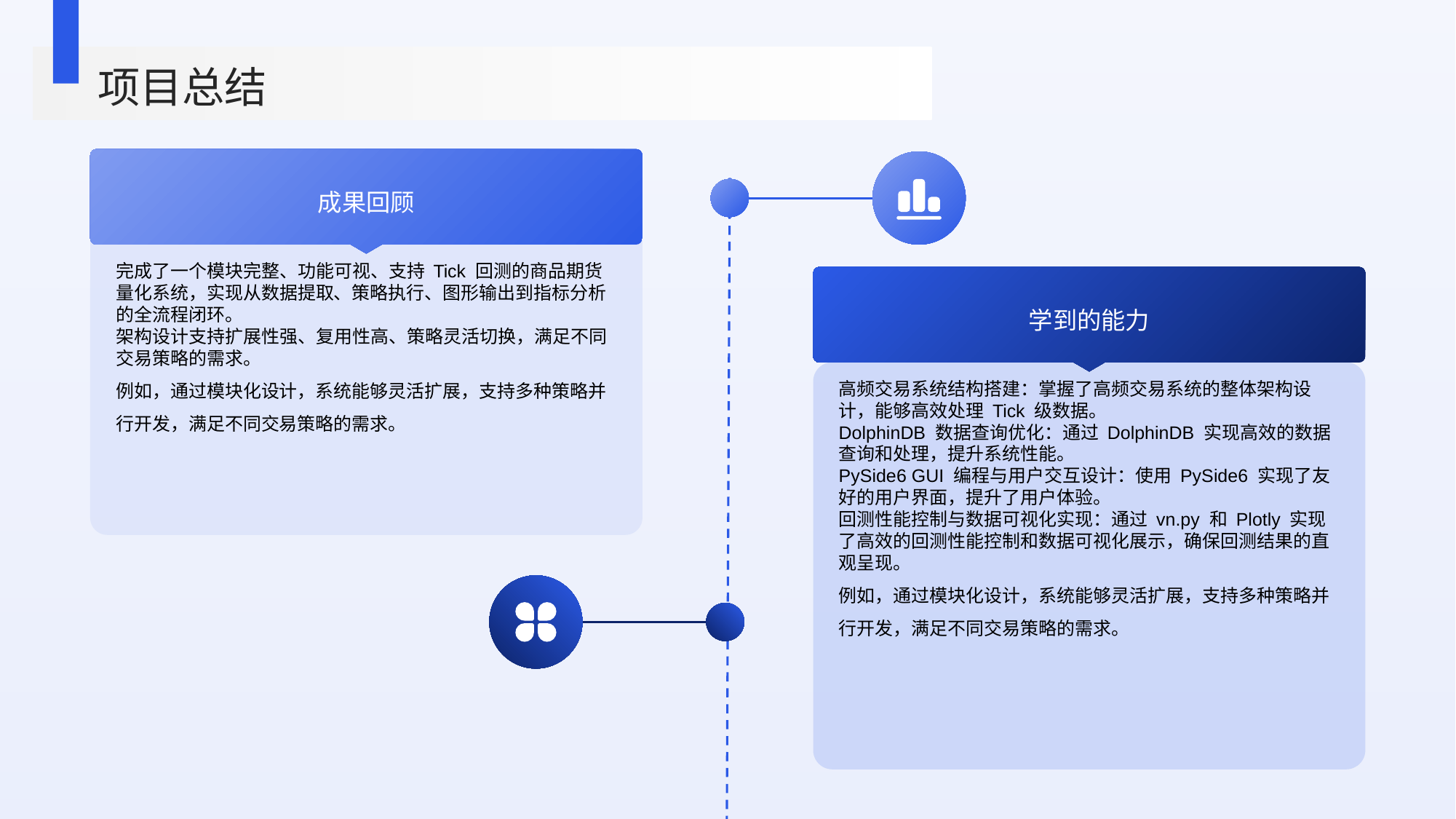

项目总结

成果回顾

完成了一个模块完整、功能可视、支持 Tick 回测的商品期货量化系统，实现从数据提取、策略执行、图形输出到指标分析的全流程闭环。
架构设计支持扩展性强、复用性高、策略灵活切换，满足不同交易策略的需求。
例如，通过模块化设计，系统能够灵活扩展，支持多种策略并行开发，满足不同交易策略的需求。

学到的能力

高频交易系统结构搭建：掌握了高频交易系统的整体架构设计，能够高效处理 Tick 级数据。
DolphinDB 数据查询优化：通过 DolphinDB 实现高效的数据查询和处理，提升系统性能。
PySide6 GUI 编程与用户交互设计：使用 PySide6 实现了友好的用户界面，提升了用户体验。
回测性能控制与数据可视化实现：通过 vn.py 和 Plotly 实现了高效的回测性能控制和数据可视化展示，确保回测结果的直观呈现。
例如，通过模块化设计，系统能够灵活扩展，支持多种策略并行开发，满足不同交易策略的需求。